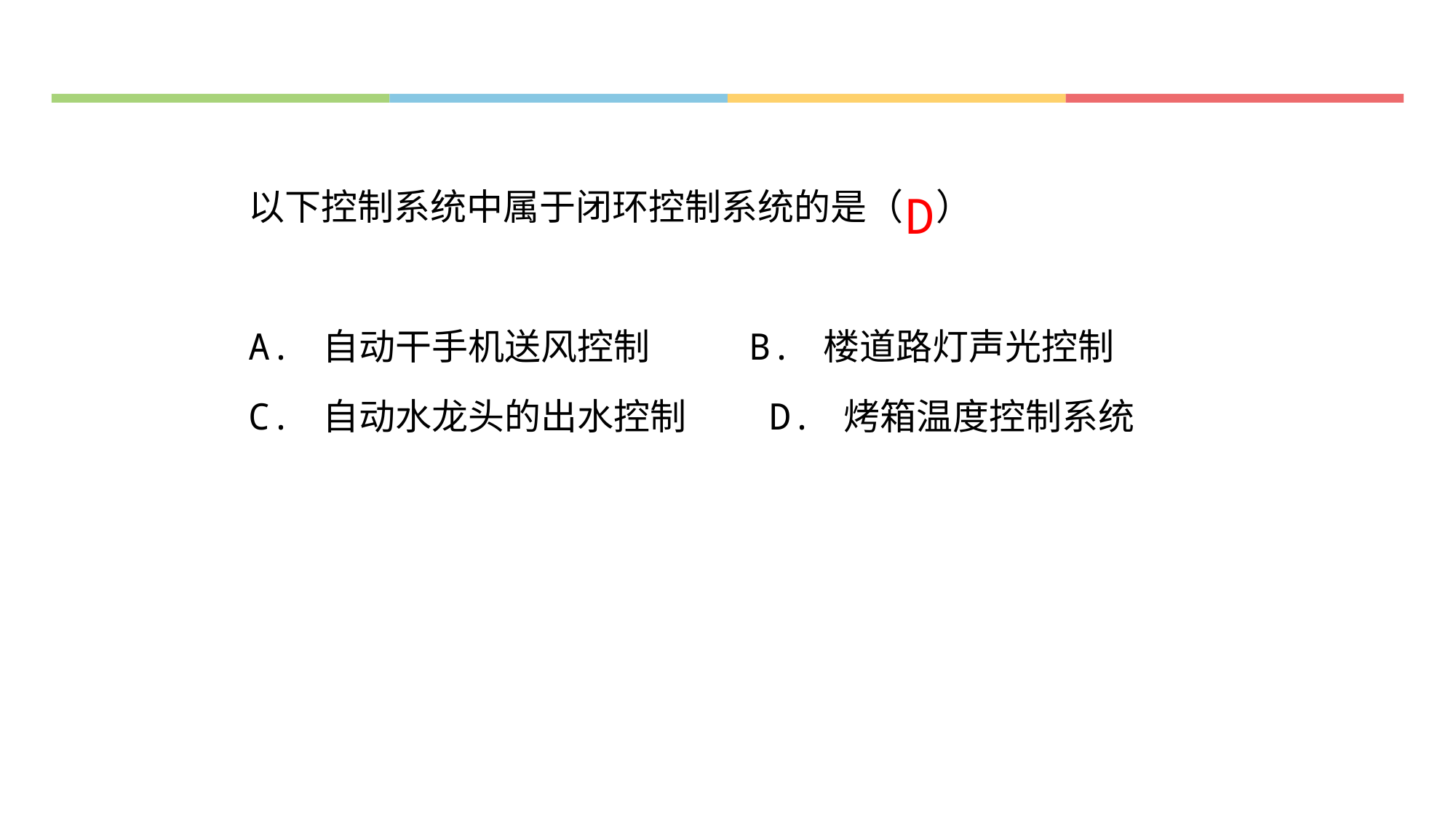

D
以下控制系统中属于闭环控制系统的是（    ）

A. 自动干手机送风控制           B. 楼道路灯声光控制
C. 自动水龙头的出水控制         D. 烤箱温度控制系统